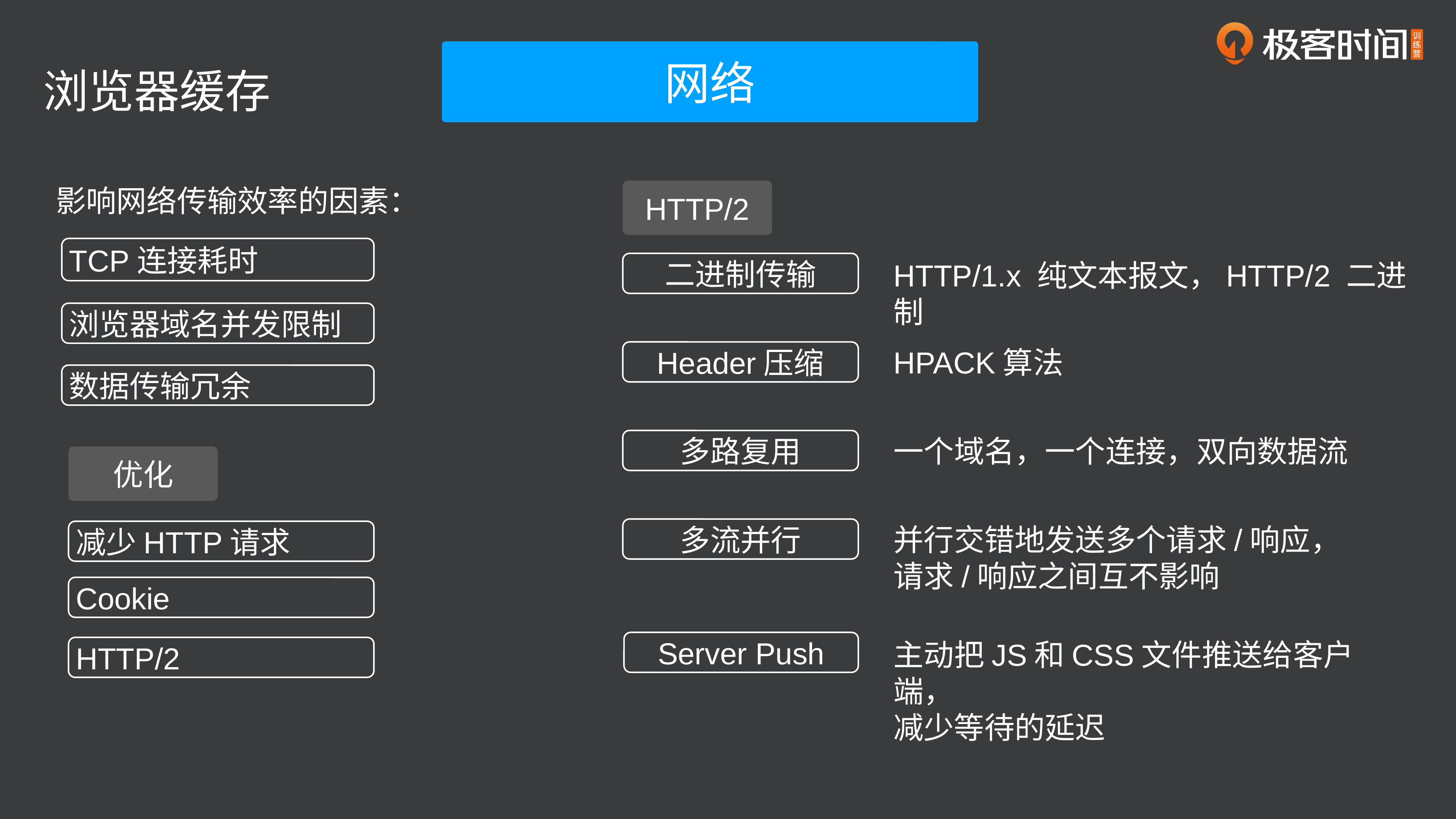

网络
浏览器缓存
影响网络传输效率的因素：
HTTP/2
TCP连接耗时
二进制传输
HTTP/1.x 纯文本报文，HTTP/2 二进制
浏览器域名并发限制
HPACK算法
Header压缩
数据传输冗余
一个域名，一个连接，双向数据流
多路复用
优化
并行交错地发送多个请求/响应，
请求/响应之间互不影响
多流并行
减少HTTP请求
Cookie
Server Push
主动把JS和CSS文件推送给客户端，
减少等待的延迟
HTTP/2